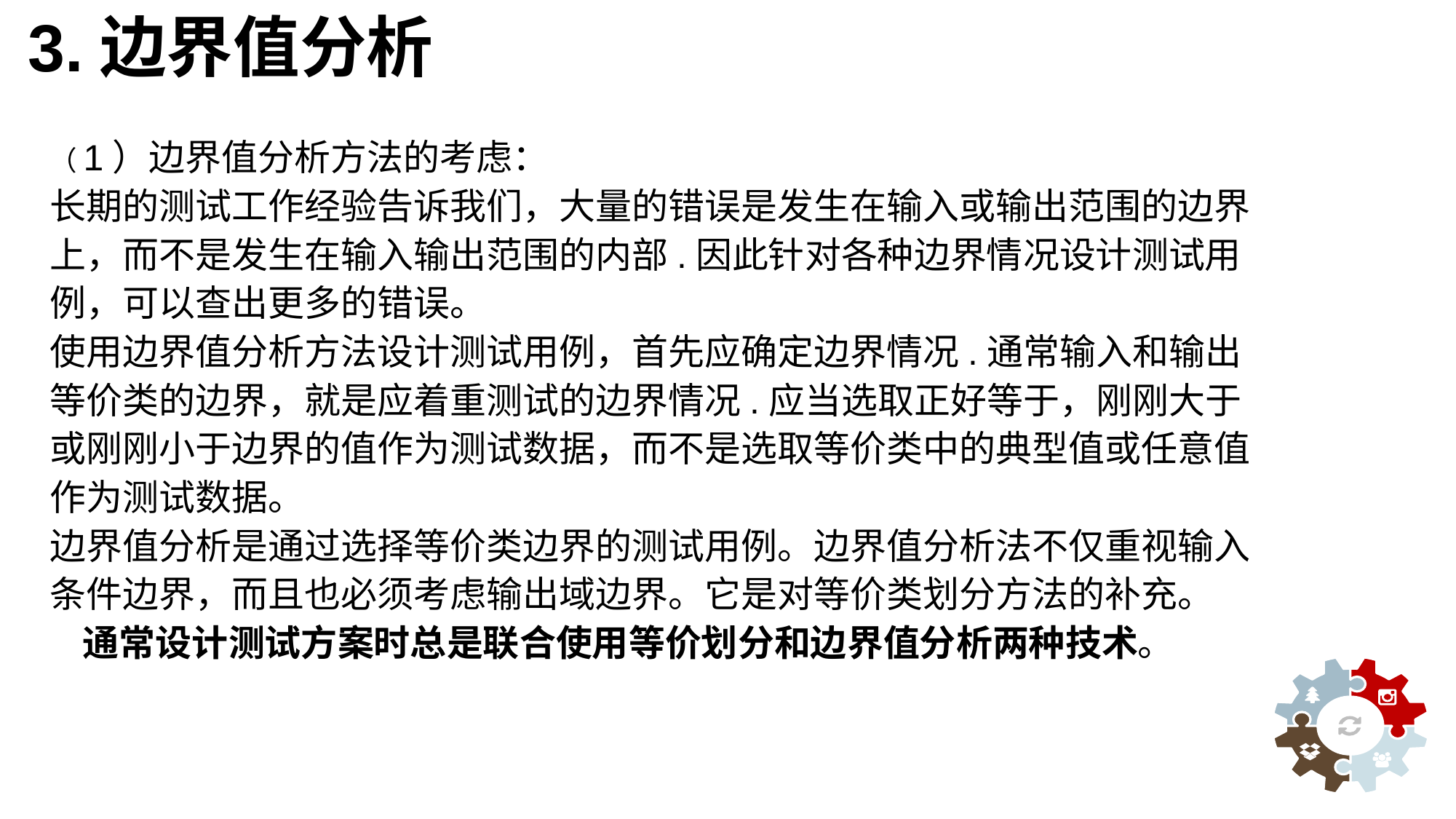

3.边界值分析
（1）边界值分析方法的考虑：
长期的测试工作经验告诉我们，大量的错误是发生在输入或输出范围的边界上，而不是发生在输入输出范围的内部.因此针对各种边界情况设计测试用例，可以查出更多的错误。
使用边界值分析方法设计测试用例，首先应确定边界情况.通常输入和输出等价类的边界，就是应着重测试的边界情况.应当选取正好等于，刚刚大于或刚刚小于边界的值作为测试数据，而不是选取等价类中的典型值或任意值作为测试数据。
边界值分析是通过选择等价类边界的测试用例。边界值分析法不仅重视输入条件边界，而且也必须考虑输出域边界。它是对等价类划分方法的补充。
   通常设计测试方案时总是联合使用等价划分和边界值分析两种技术。